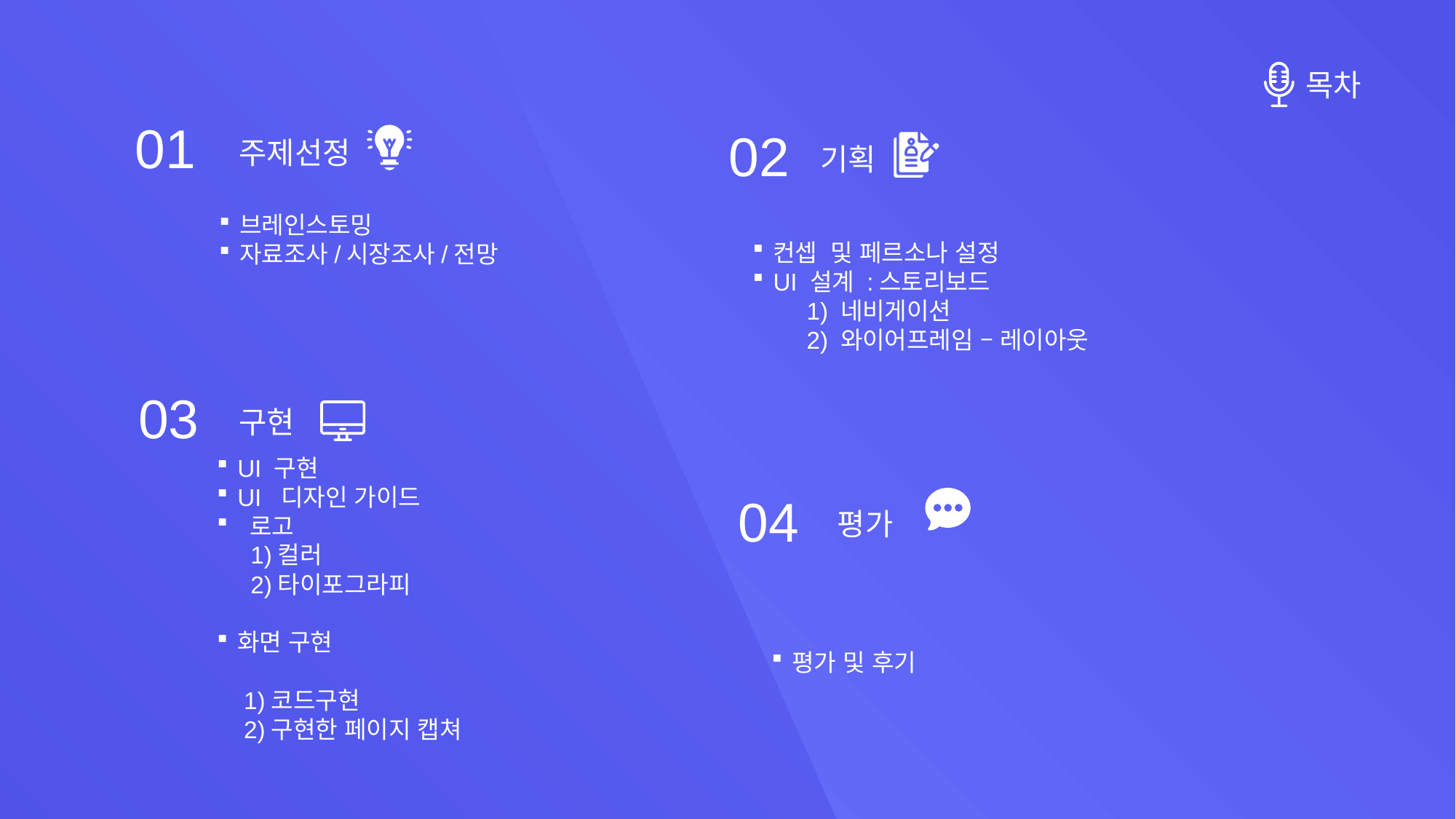

목차

01
02

주제선정

기획
브레인스토밍
자료조사/시장조사/전망
컨셉  및 페르소나 설정
UI 설계 :스토리보드
        1) 네비게이션
        2) 와이어프레임 – 레이아웃

03
구현

UI 구현
UI  디자인 가이드
 로고
     1)컬러
     2)타이포그라피

화면 구현

    1)코드구현
    2)구현한 페이지 캡쳐

04

평가
평가 및 후기